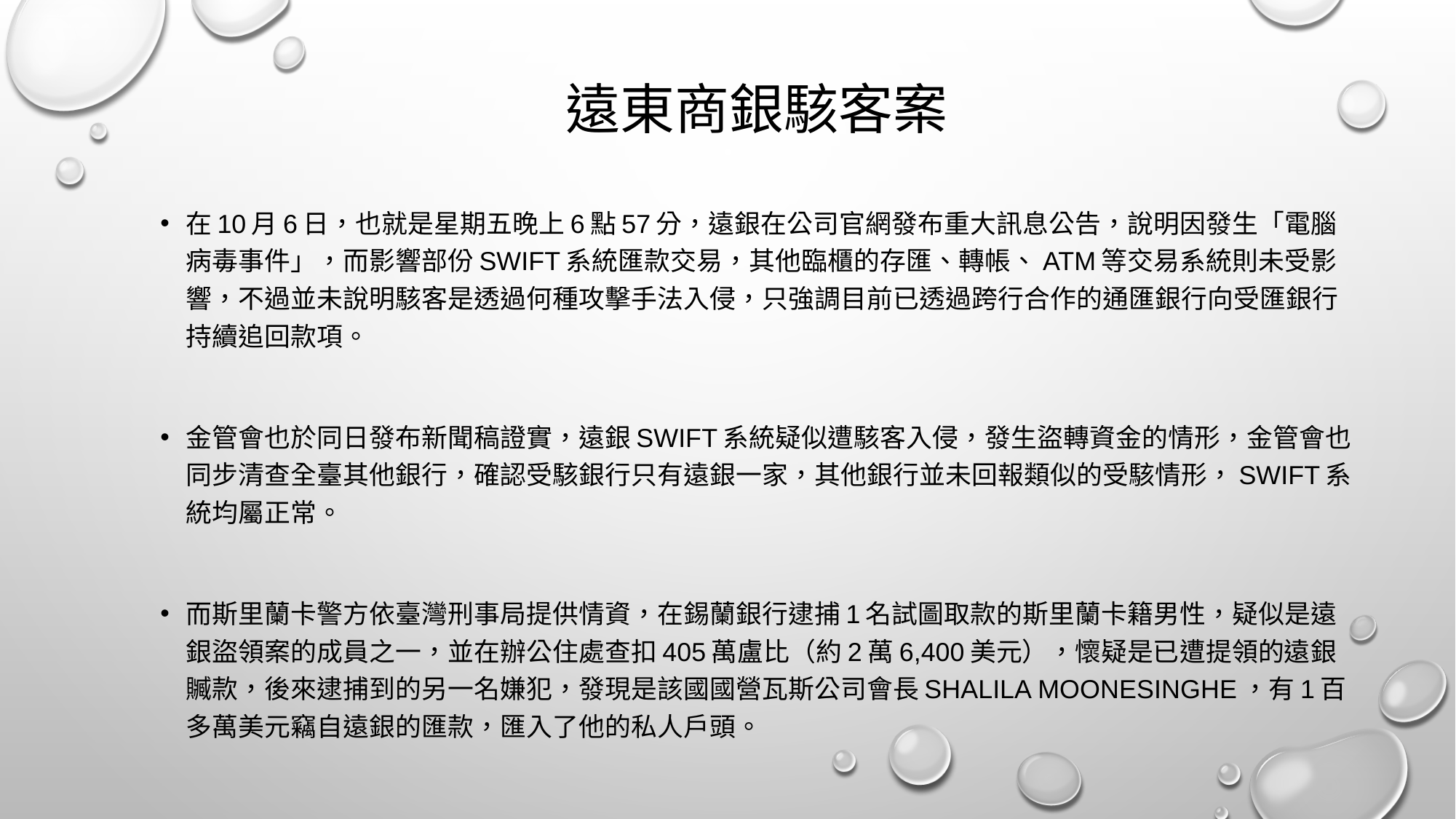

# 遠東商銀駭客案
在10月6日，也就是星期五晚上6點57分，遠銀在公司官網發布重大訊息公告，說明因發生「電腦病毒事件」，而影響部份SWIFT系統匯款交易，其他臨櫃的存匯、轉帳、ATM等交易系統則未受影響，不過並未說明駭客是透過何種攻擊手法入侵，只強調目前已透過跨行合作的通匯銀行向受匯銀行持續追回款項。

金管會也於同日發布新聞稿證實，遠銀SWIFT系統疑似遭駭客入侵，發生盜轉資金的情形，金管會也同步清查全臺其他銀行，確認受駭銀行只有遠銀一家，其他銀行並未回報類似的受駭情形，SWIFT系統均屬正常。

而斯里蘭卡警方依臺灣刑事局提供情資，在錫蘭銀行逮捕1名試圖取款的斯里蘭卡籍男性，疑似是遠銀盜領案的成員之一，並在辦公住處查扣405萬盧比（約2萬6,400美元），懷疑是已遭提領的遠銀贓款，後來逮捕到的另一名嫌犯，發現是該國國營瓦斯公司會長Shalila Moonesinghe，有1百多萬美元竊自遠銀的匯款，匯入了他的私人戶頭。